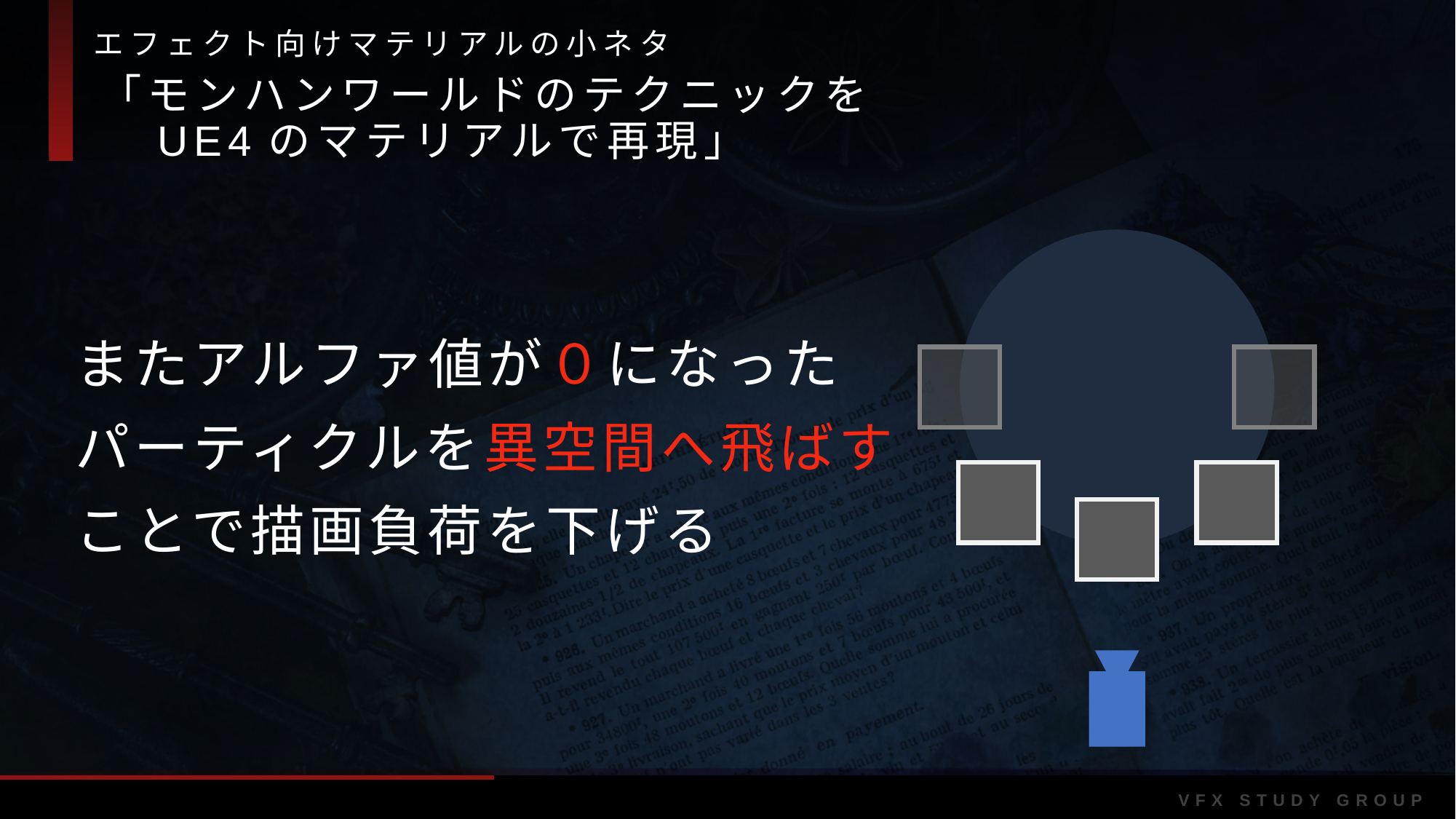

「モンハンワールドのテクニックを
　UE4のマテリアルで再現」

またアルファ値が０になった
パーティクルを異空間へ飛ばす
ことで描画負荷を下げる